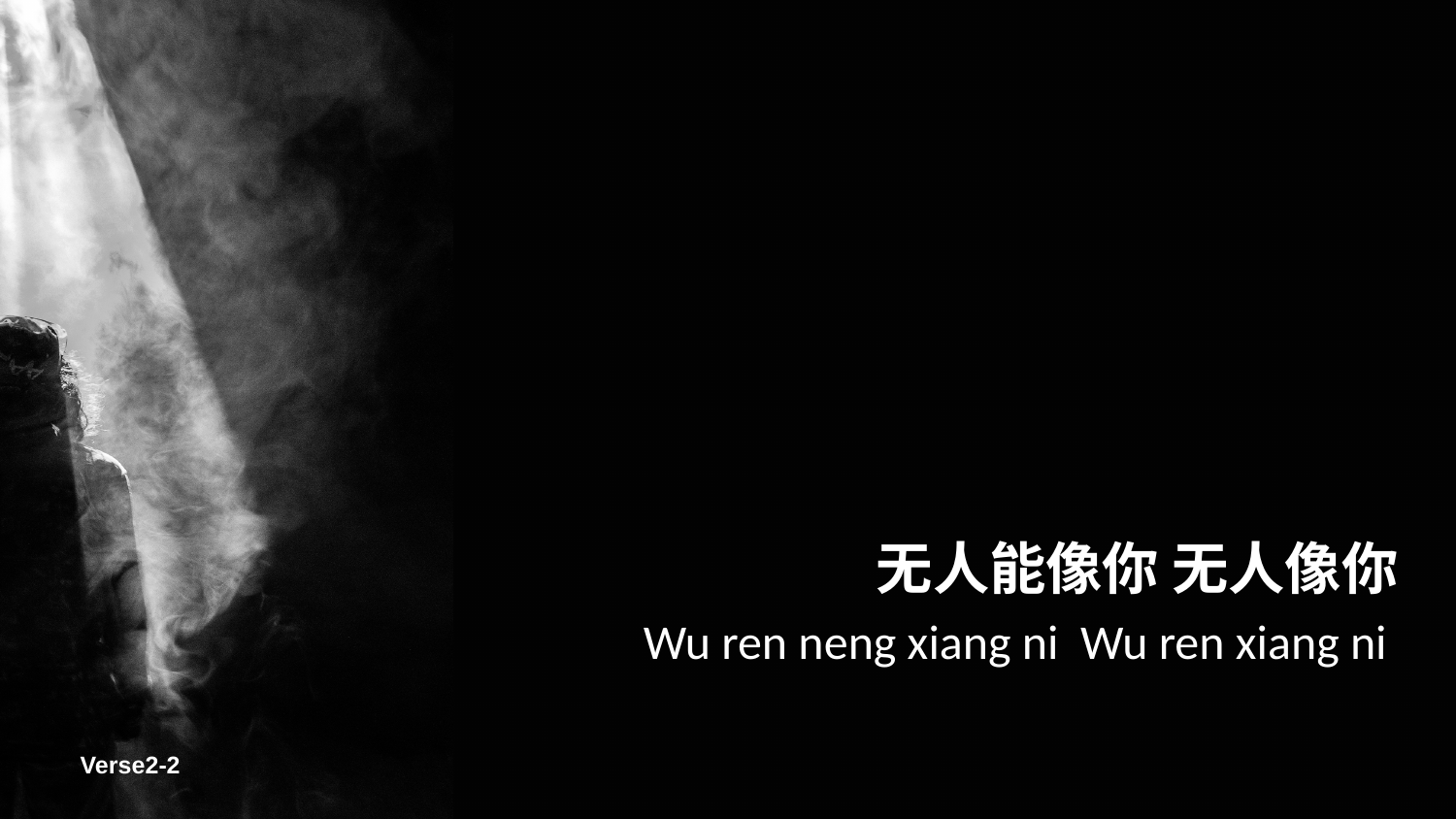

无人能像你 无人像你

Wu ren neng xiang ni  Wu ren xiang ni

Verse2-2